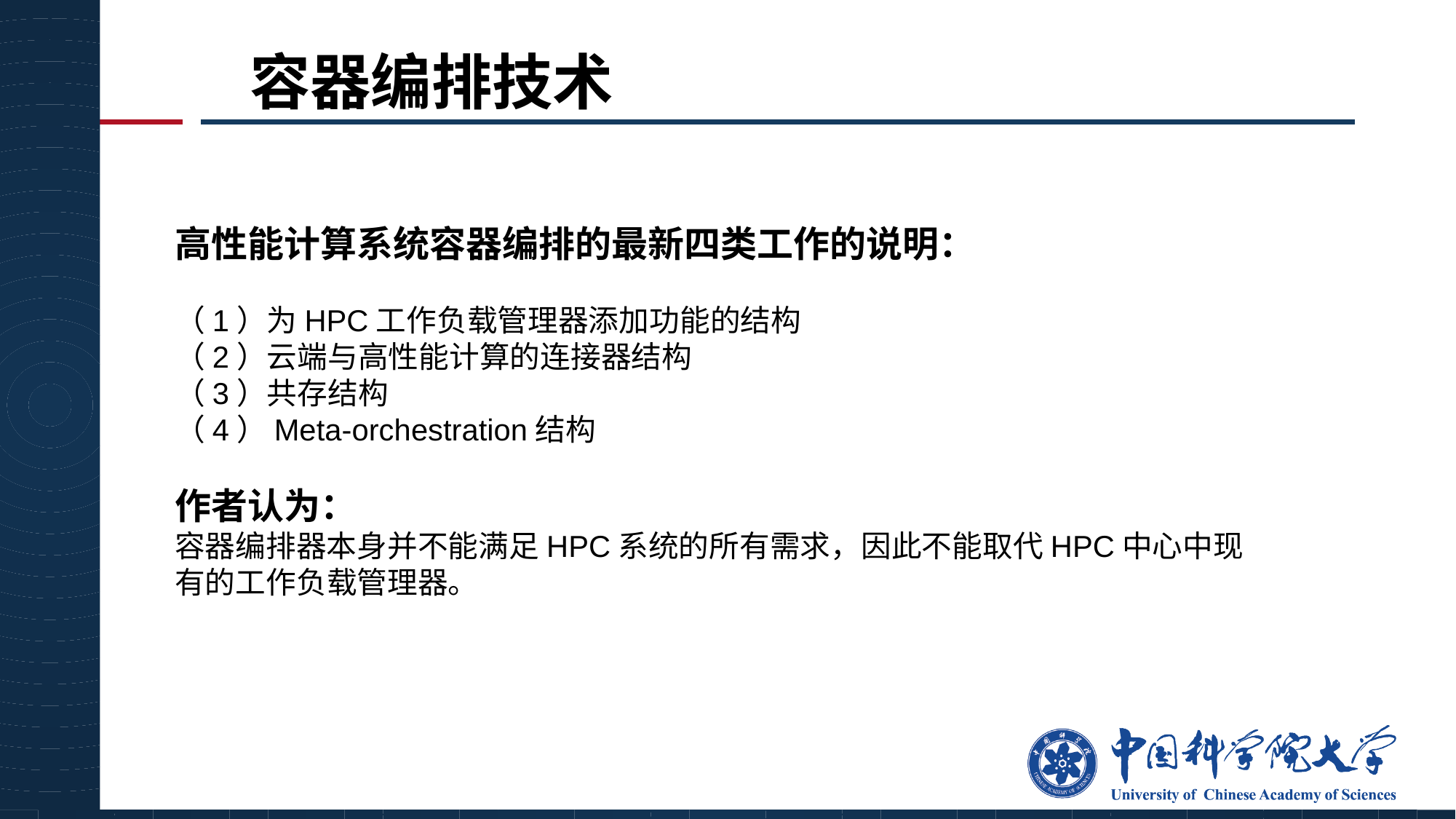

# 容器编排技术
高性能计算系统容器编排的最新四类工作的说明：

（1）为HPC工作负载管理器添加功能的结构
（2）云端与高性能计算的连接器结构
（3）共存结构
（4）Meta-orchestration结构

作者认为：
容器编排器本身并不能满足HPC系统的所有需求，因此不能取代HPC中心中现有的工作负载管理器。